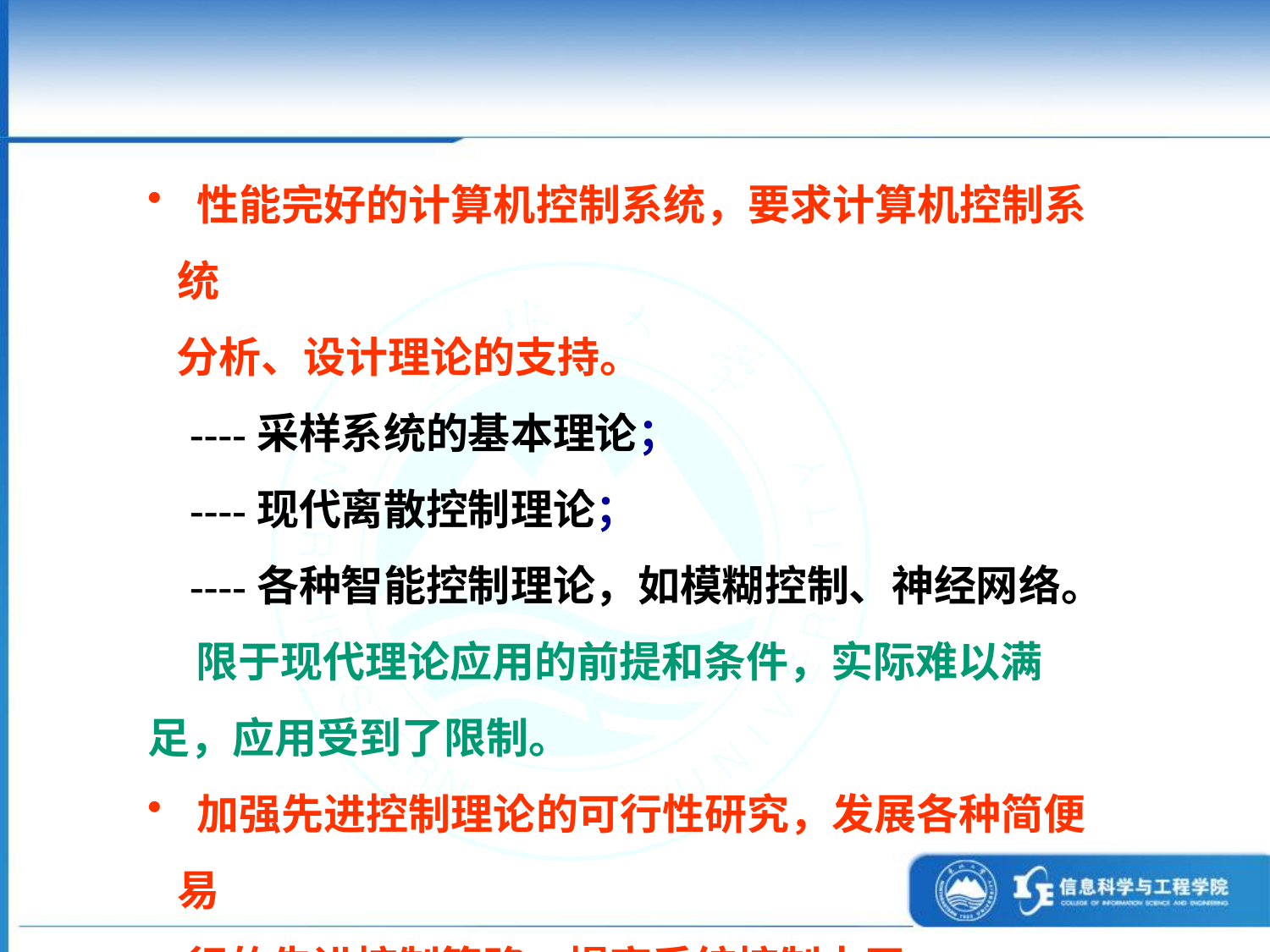

性能完好的计算机控制系统，要求计算机控制系统
  分析、设计理论的支持。
    ----采样系统的基本理论；
    ----现代离散控制理论；
    ----各种智能控制理论，如模糊控制、神经网络。
    限于现代理论应用的前提和条件，实际难以满足，应用受到了限制。
 加强先进控制理论的可行性研究，发展各种简便易
   行的先进控制策略，提高系统控制水平。